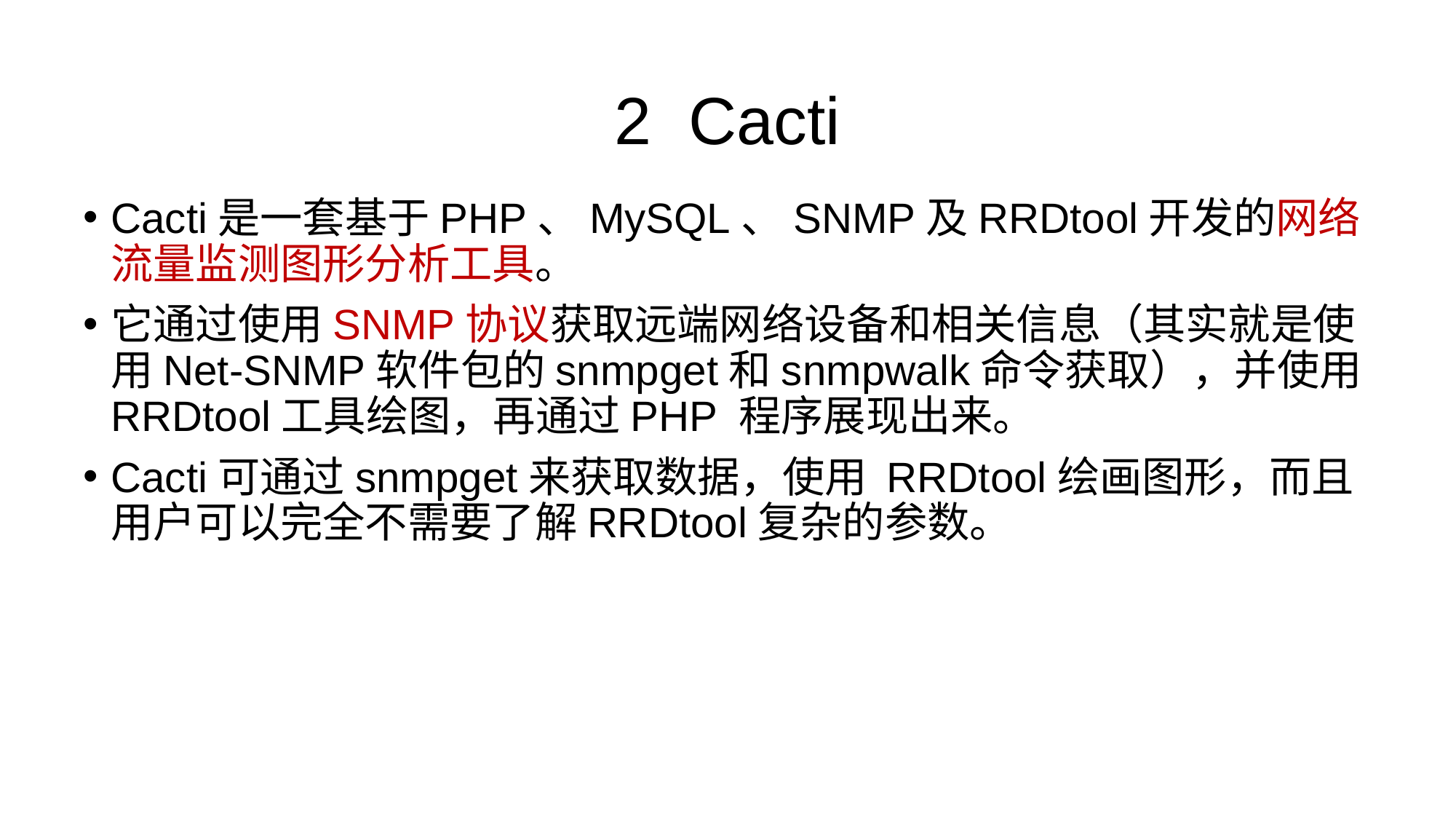

# 2  Cacti
Cacti是一套基于PHP、MySQL、SNMP及RRDtool开发的网络流量监测图形分析工具。
它通过使用SNMP协议获取远端网络设备和相关信息（其实就是使用Net-SNMP软件包的snmpget和snmpwalk命令获取），并使用RRDtool工具绘图，再通过PHP 程序展现出来。
Cacti可通过snmpget来获取数据，使用 RRDtool绘画图形，而且用户可以完全不需要了解RRDtool复杂的参数。